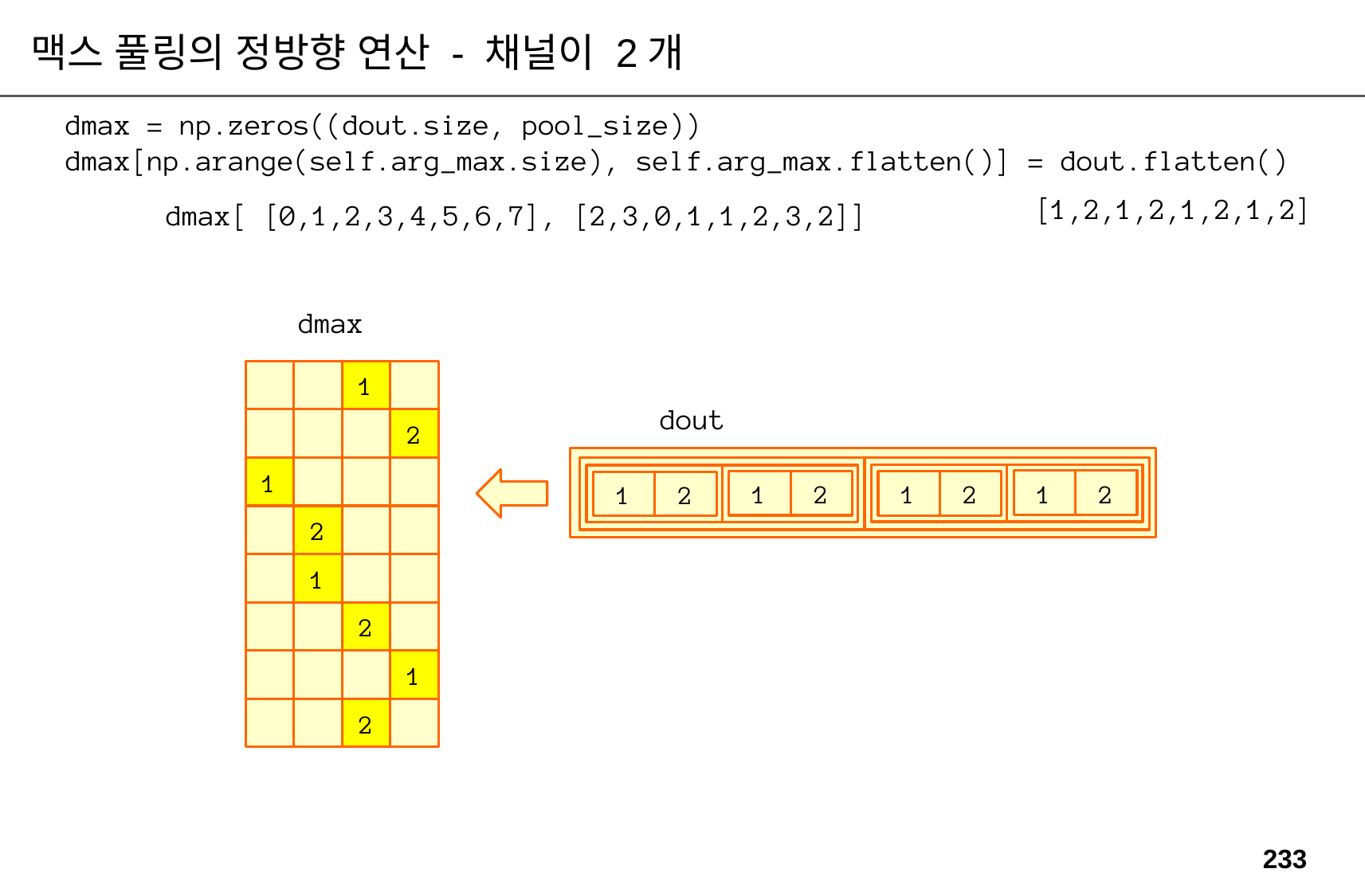

맥스 풀링의 정방향 연산 - 채널이 2개
dmax = np.zeros((dout.size, pool_size))
dmax[np.arange(self.arg_max.size), self.arg_max.flatten()] = dout.flatten()
[1,2,1,2,1,2,1,2]
dmax[ [0,1,2,3,4,5,6,7], [2,3,0,1,1,2,3,2]]
dmax

1

dout

2

1

1
2
1
2
1
2
1
2

2

1

2

1

2